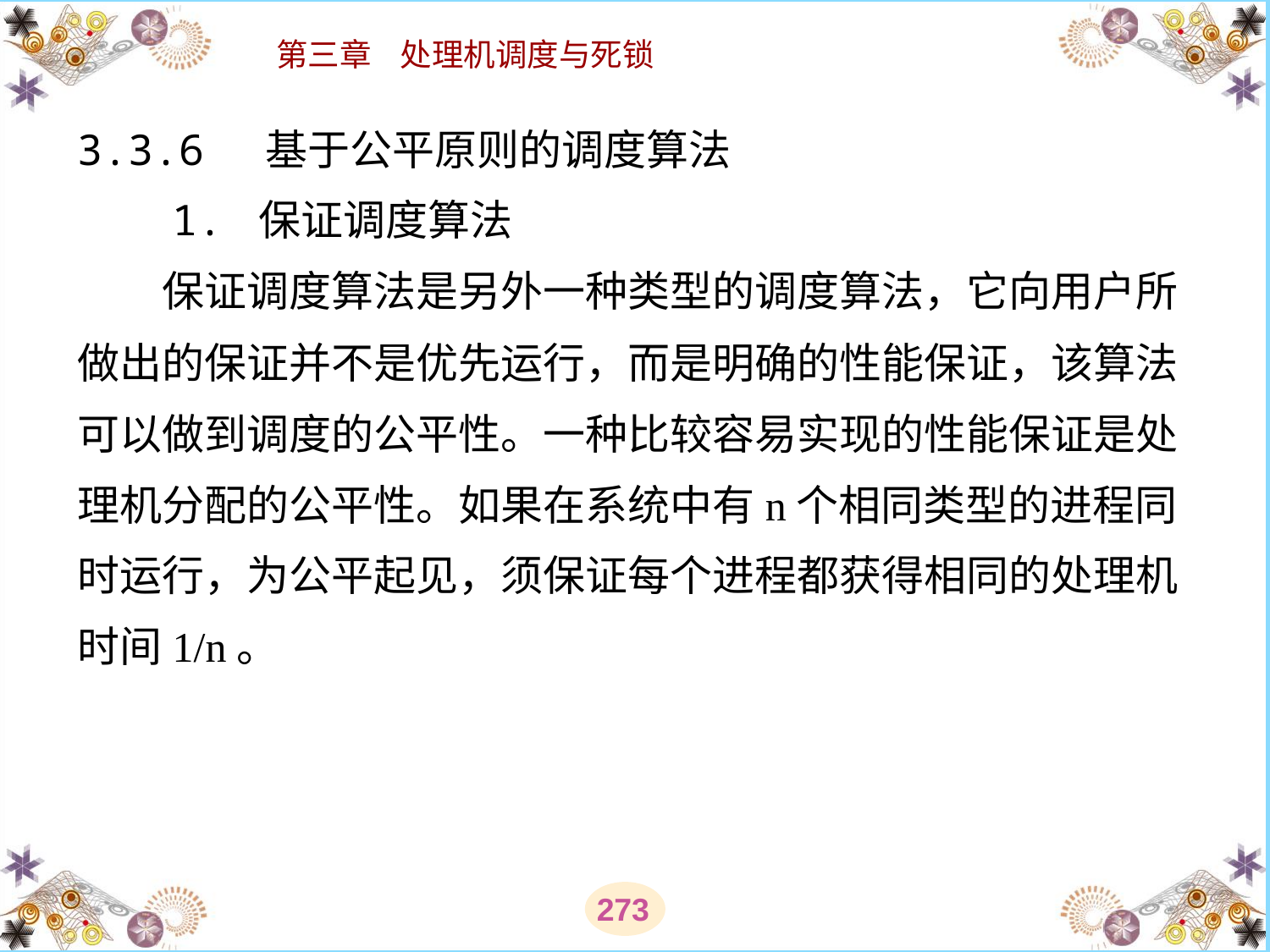

# 3.3.6  基于公平原则的调度算法 　　1. 保证调度算法 　　保证调度算法是另外一种类型的调度算法，它向用户所做出的保证并不是优先运行，而是明确的性能保证，该算法可以做到调度的公平性。一种比较容易实现的性能保证是处理机分配的公平性。如果在系统中有n个相同类型的进程同时运行，为公平起见，须保证每个进程都获得相同的处理机时间1/n。